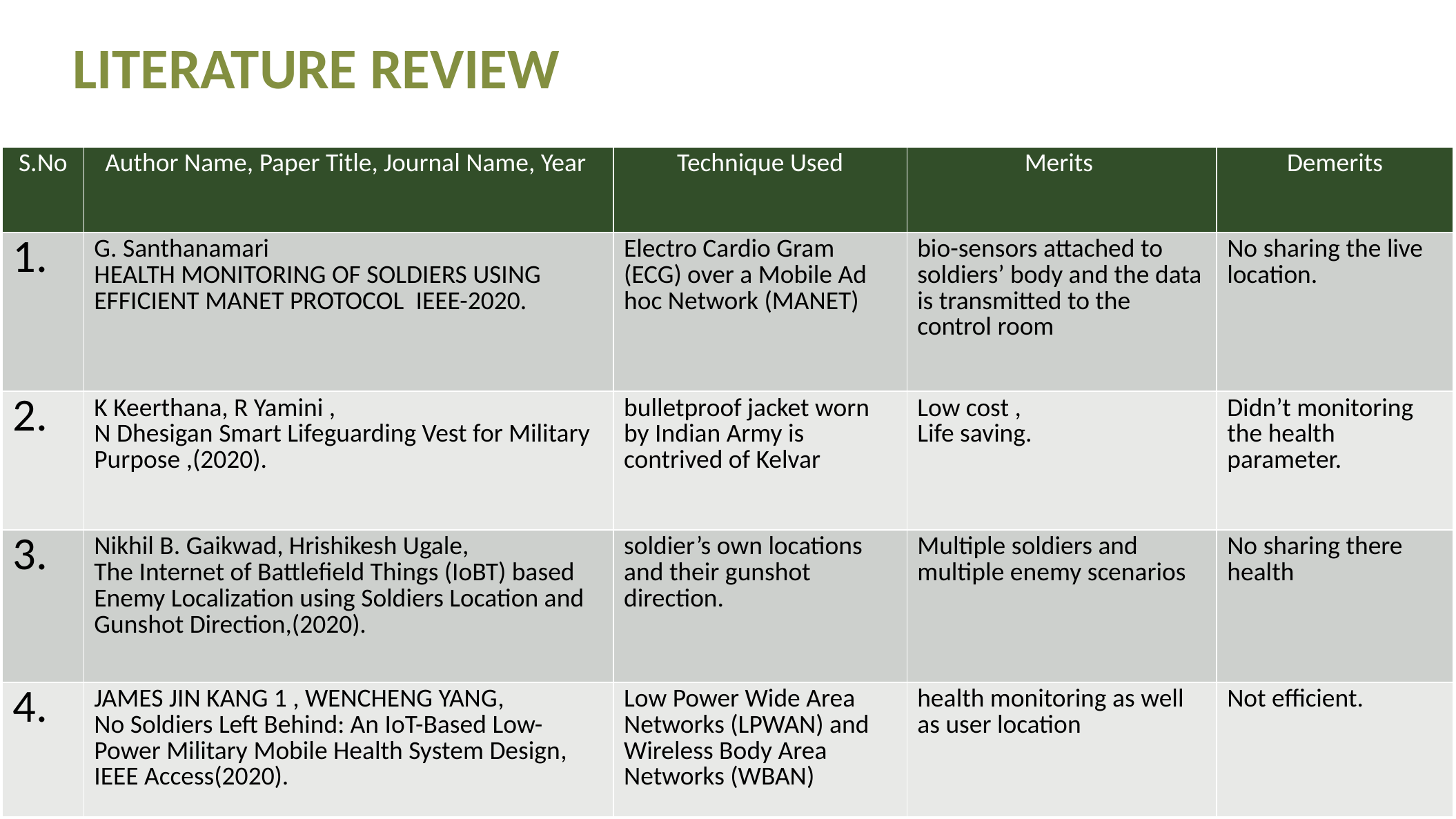

LITERATURE REVIEW
| S.No | Author Name, Paper Title, Journal Name, Year | Technique Used | Merits | Demerits |
| --- | --- | --- | --- | --- |
| 1. | G. Santhanamari HEALTH MONITORING OF SOLDIERS USING EFFICIENT MANET PROTOCOL IEEE-2020. | Electro Cardio Gram (ECG) over a Mobile Ad hoc Network (MANET) | bio-sensors attached to soldiers’ body and the data is transmitted to the control room | No sharing the live location. |
| 2. | K Keerthana, R Yamini , N Dhesigan Smart Lifeguarding Vest for Military Purpose ,(2020). | bulletproof jacket worn by Indian Army is contrived of Kelvar | Low cost , Life saving. | Didn’t monitoring the health parameter. |
| 3. | Nikhil B. Gaikwad, Hrishikesh Ugale, The Internet of Battlefield Things (IoBT) based Enemy Localization using Soldiers Location and Gunshot Direction,(2020). | soldier’s own locations and their gunshot direction. | Multiple soldiers and multiple enemy scenarios | No sharing there health |
| 4. | JAMES JIN KANG 1 , WENCHENG YANG, No Soldiers Left Behind: An IoT-Based Low-Power Military Mobile Health System Design, IEEE Access(2020). | Low Power Wide Area Networks (LPWAN) and Wireless Body Area Networks (WBAN) | health monitoring as well as user location | Not efficient. |
PPT模板下载：www.homeppt.com/moban/     行业PPT模板：www.homeppt.com/hangye/
节日PPT模板：www.homeppt.com/jieri/           PPT素材下载：www.homeppt.com/sucai/
PPT背景图片：www.homeppt.com/beijing/      PPT图表下载：www.homeppt.com/tubiao/
优秀PPT下载：www.homeppt.com/xiazai/        PPT教程： www.homeppt.com/powerpoint/
Word教程： www.homeppt.com/word/              Excel教程：www.homeppt.com/excel/
资料下载：www.homeppt.com/ziliao/                PPT课件下载：www.homeppt.com/kejian/
范文下载：www.homeppt.com/fanwen/             试卷下载：www.homeppt.com/shiti/
教案下载：www.homeppt.com/jiaoan/        PPT论坛：www.homeppt.cn

现代战争军事部队
MODERN MILITARY WAR
精美实用/框架完美/战斗/战争汇报